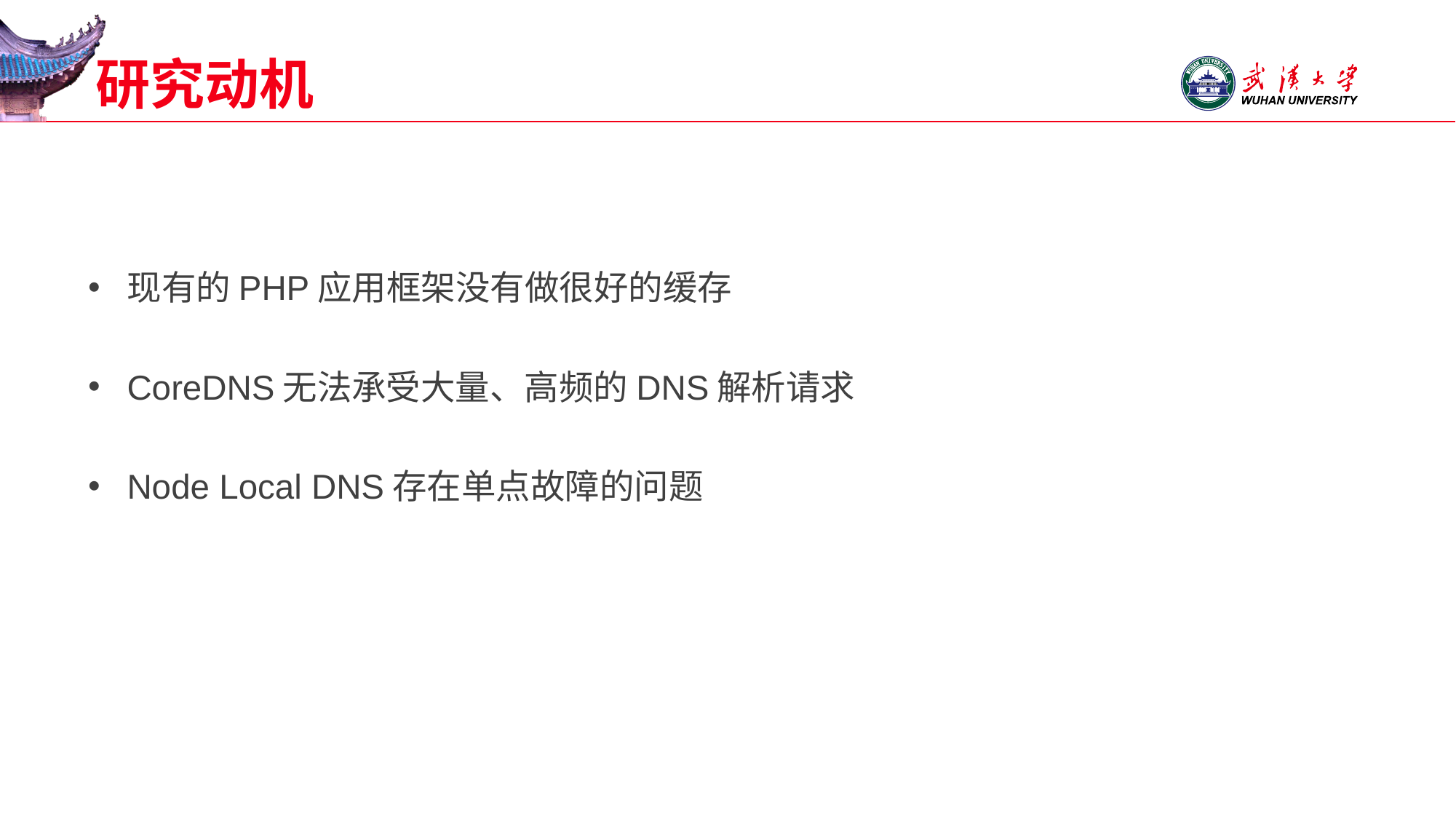

# 研究动机
现有的PHP应用框架没有做很好的缓存

CoreDNS无法承受大量、高频的DNS解析请求

Node Local DNS存在单点故障的问题